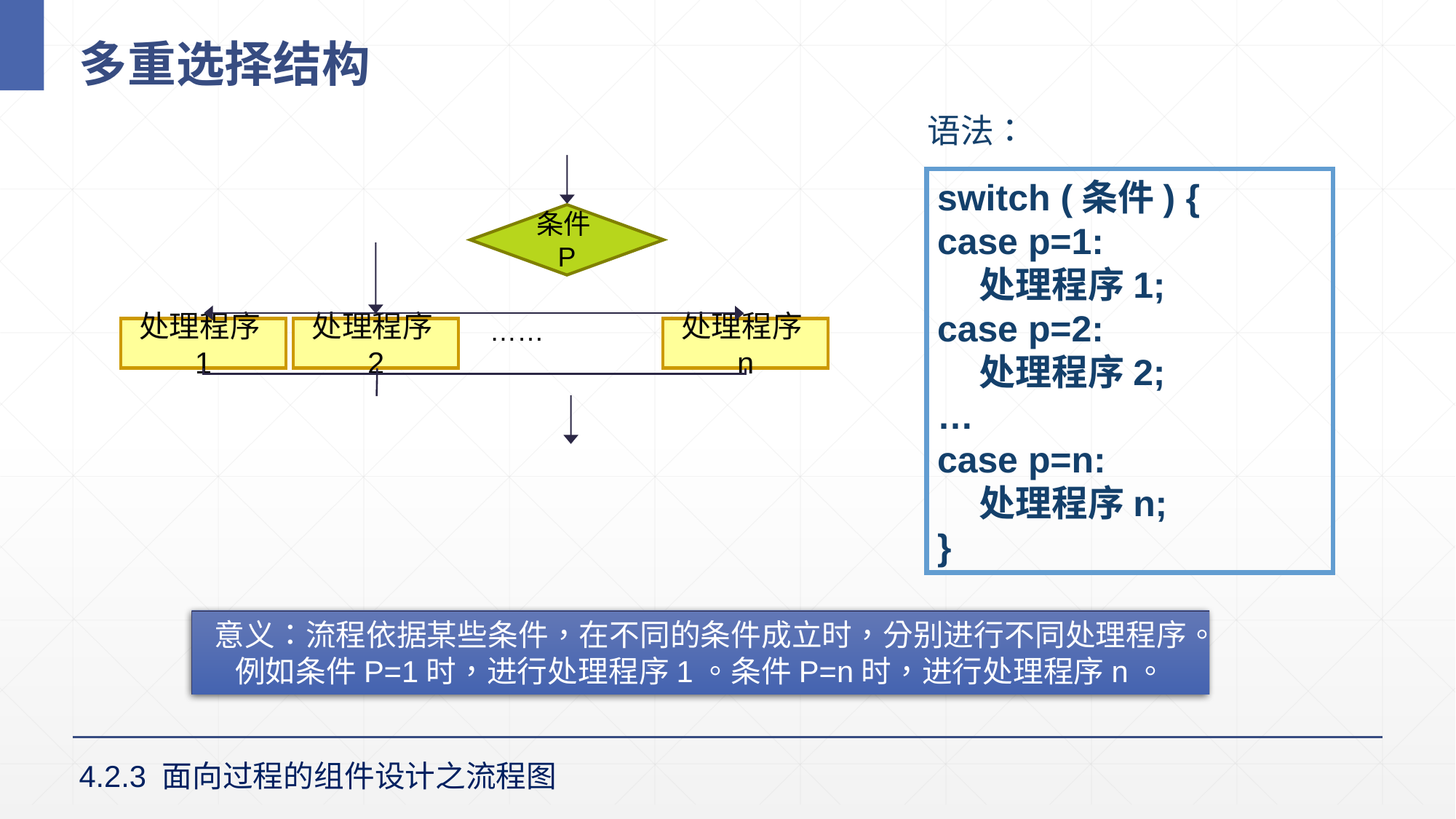

# 多重选择结构
语法：

条件P

……
处理程序1
处理程序2
处理程序n

switch (条件) {
case p=1:
    处理程序1;
case p=2:
    处理程序2;
…
case p=n:
    处理程序n;
}
意义：流程依据某些条件，在不同的条件成立时，分别进行不同处理程序。例如条件P=1时，进行处理程序1。条件P=n时，进行处理程序n。
4.2.3 面向过程的组件设计之流程图